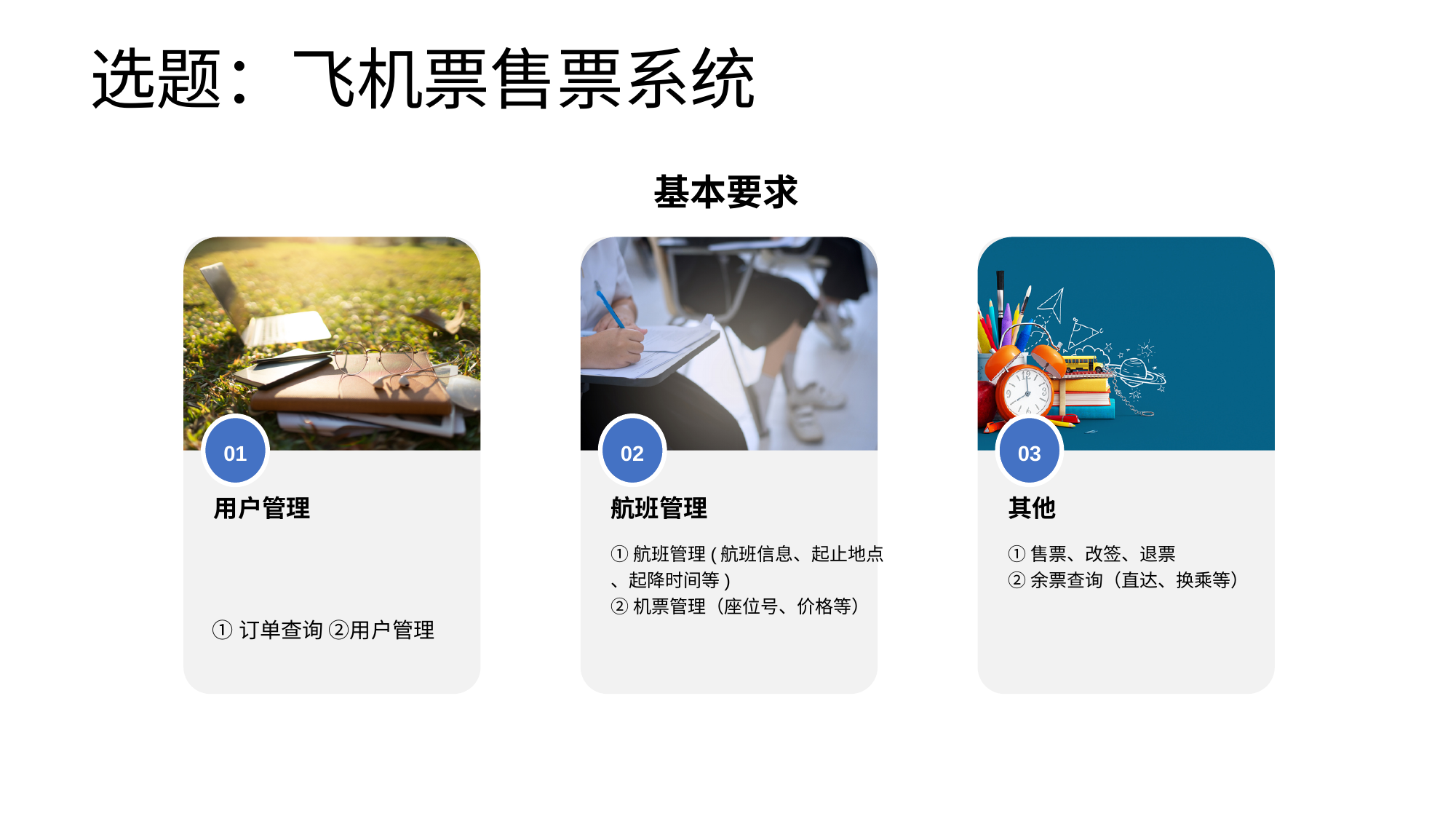

# 选题：飞机票售票系统

基本要求

01
用户管理

02
航班管理
①航班管理(航班信息、起止地点
、起降时间等)
②机票管理（座位号、价格等）

03
其他
①售票、改签、退票
②余票查询（直达、换乘等）

①订单查询 ②用户管理